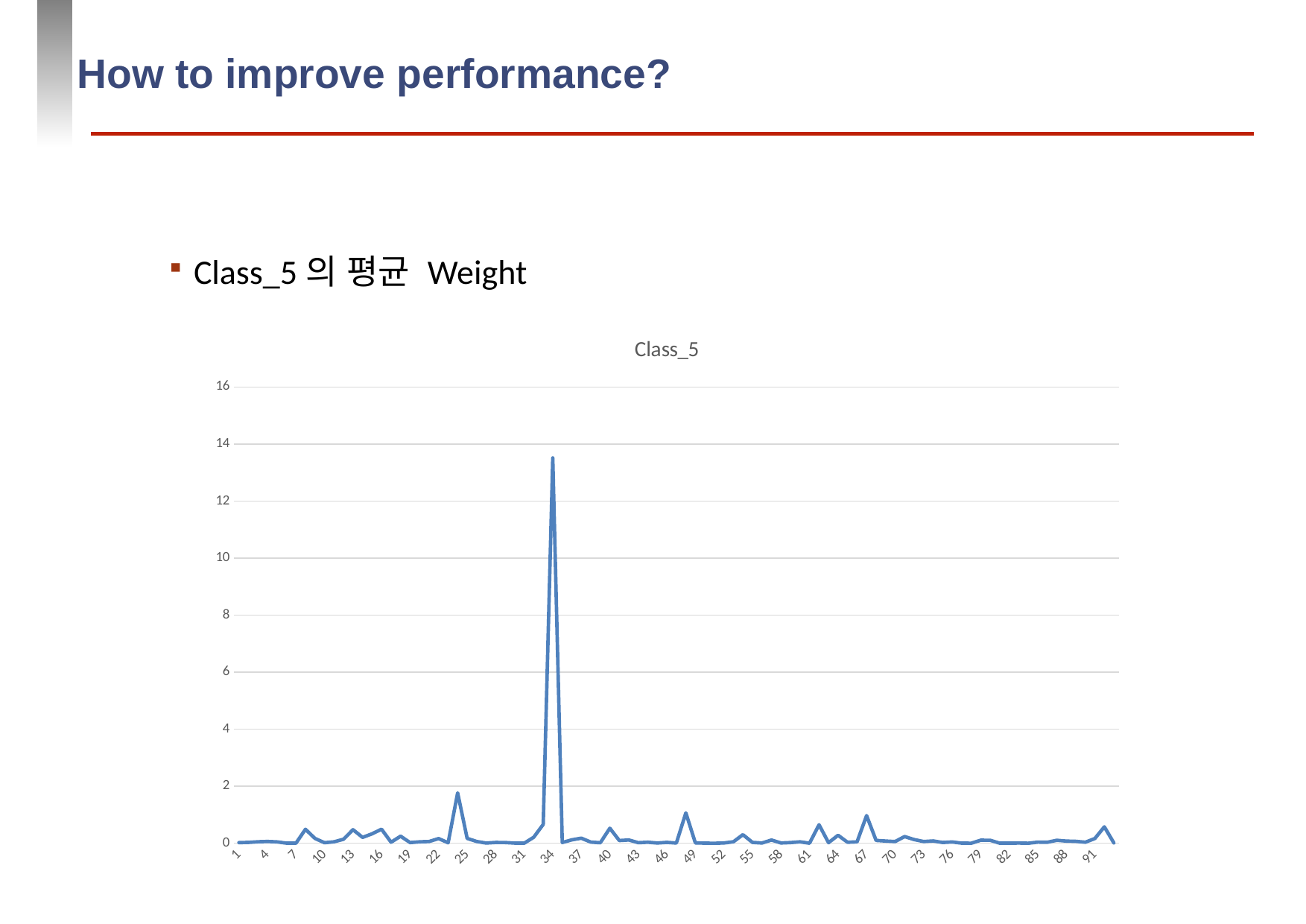

# How to improve performance?
Class_5의 평균 Weight

### Chart:

| Category | Class_5 |
|---|---|